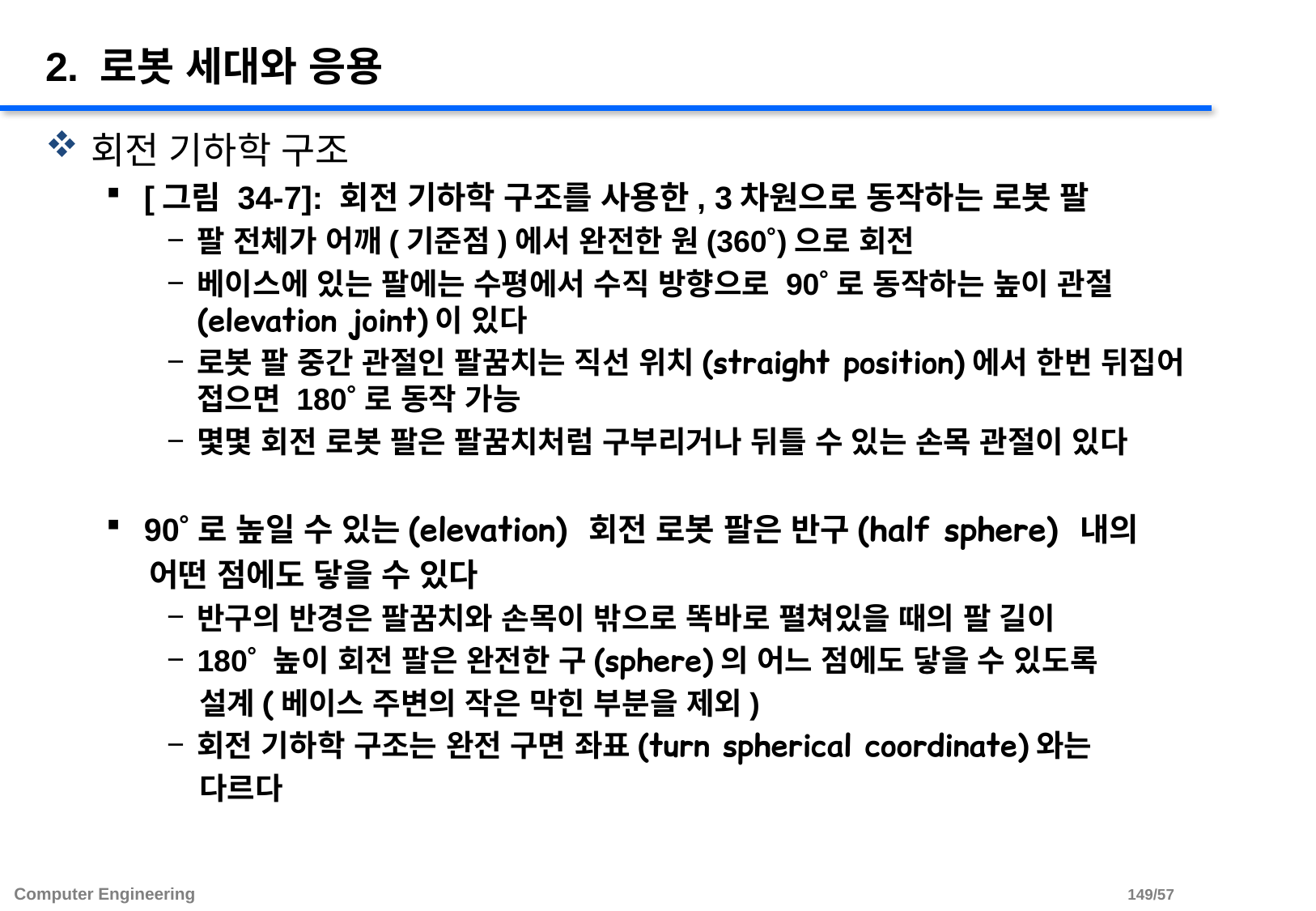

# 2. 로봇 세대와 응용
회전 기하학 구조
[그림 34-7]: 회전 기하학 구조를 사용한, 3차원으로 동작하는 로봇 팔
팔 전체가 어깨(기준점)에서 완전한 원(360˚)으로 회전
베이스에 있는 팔에는 수평에서 수직 방향으로 90˚로 동작하는 높이 관절(elevation joint)이 있다
로봇 팔 중간 관절인 팔꿈치는 직선 위치(straight position)에서 한번 뒤집어 접으면 180˚로 동작 가능
몇몇 회전 로봇 팔은 팔꿈치처럼 구부리거나 뒤틀 수 있는 손목 관절이 있다

90˚로 높일 수 있는(elevation) 회전 로봇 팔은 반구(half sphere) 내의
    어떤 점에도 닿을 수 있다
반구의 반경은 팔꿈치와 손목이 밖으로 똑바로 펼쳐있을 때의 팔 길이
180˚ 높이 회전 팔은 완전한 구(sphere)의 어느 점에도 닿을 수 있도록
   설계(베이스 주변의 작은 막힌 부분을 제외)
회전 기하학 구조는 완전 구면 좌표(turn spherical coordinate)와는
   다르다